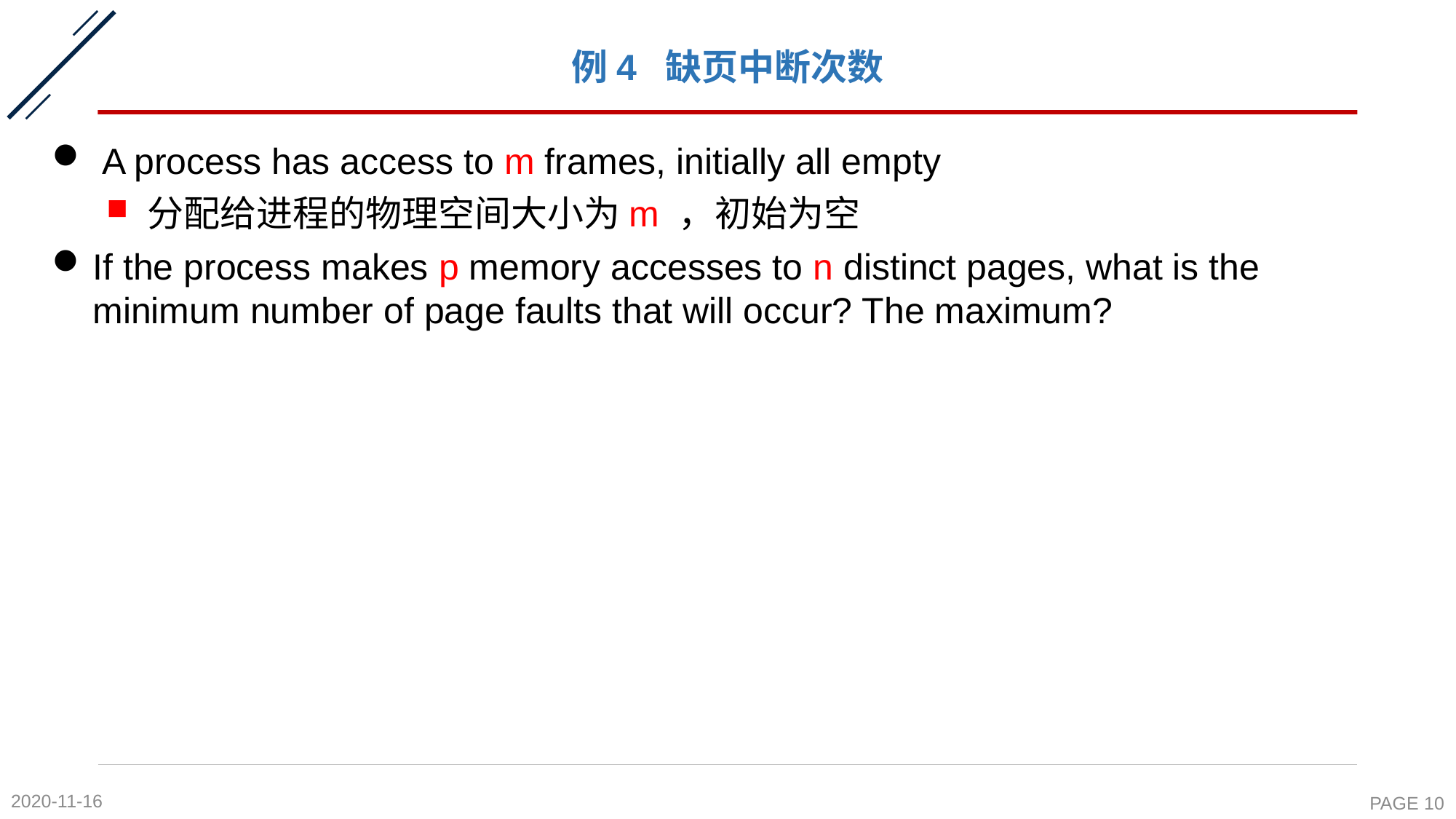

# 例4  缺页中断次数

 A process has access to m frames, initially all empty
分配给进程的物理空间大小为m ，初始为空
If the process makes p memory accesses to n distinct pages, what is the minimum number of page faults that will occur? The maximum?

2020-11-16
PAGE 10